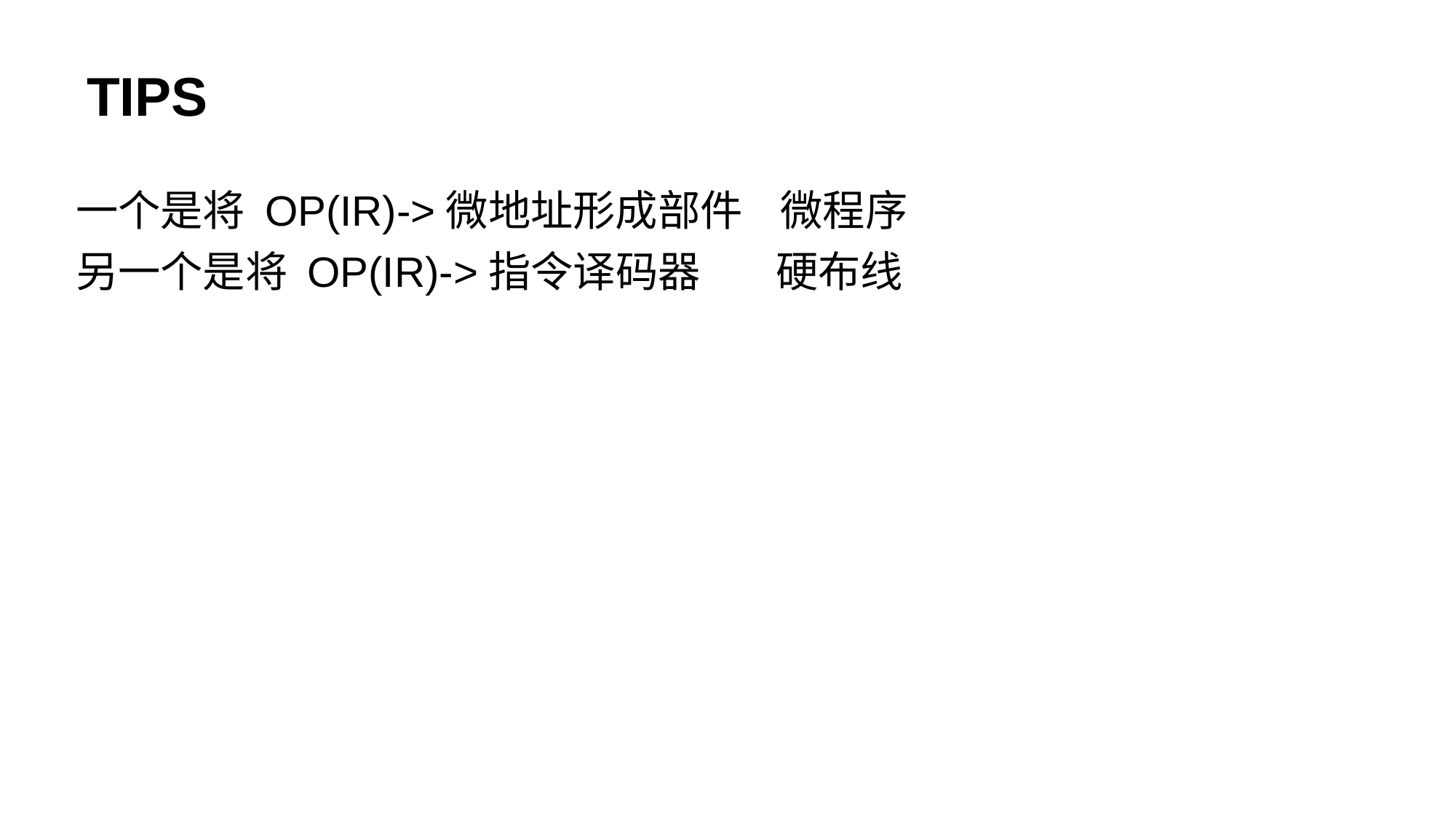

TIPS
一个是将 OP(IR)->微地址形成部件    微程序
另一个是将 OP(IR)->指令译码器        硬布线